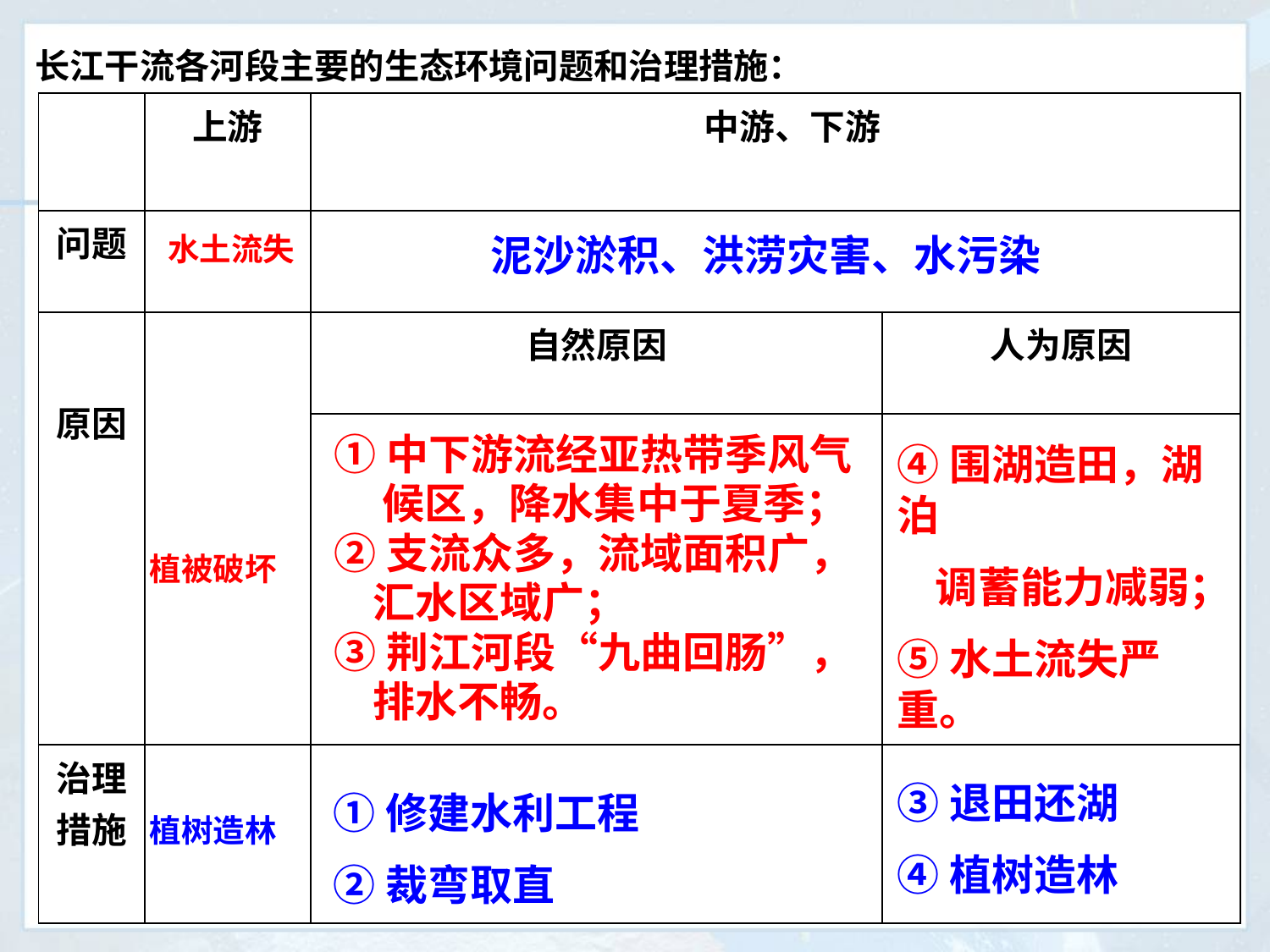

长江干流各河段主要的生态环境问题和治理措施：
|  | 上游 | 中游、下游 |  |
| --- | --- | --- | --- |
| 问题 |  |  |  |
| 原因 |  | 自然原因 | 人为原因 |
|  |  |  |  |
| 治理措施 |  |  |  |
水土流失
泥沙淤积、洪涝灾害、水污染
①中下游流经亚热带季风气
    候区，降水集中于夏季；
②支流众多，流域面积广，
   汇水区域广；
③荆江河段“九曲回肠”，
   排水不畅。
④围湖造田，湖泊
   调蓄能力减弱；
⑤水土流失严重。
植被破坏
③退田还湖
④植树造林
①修建水利工程
②裁弯取直
植树造林